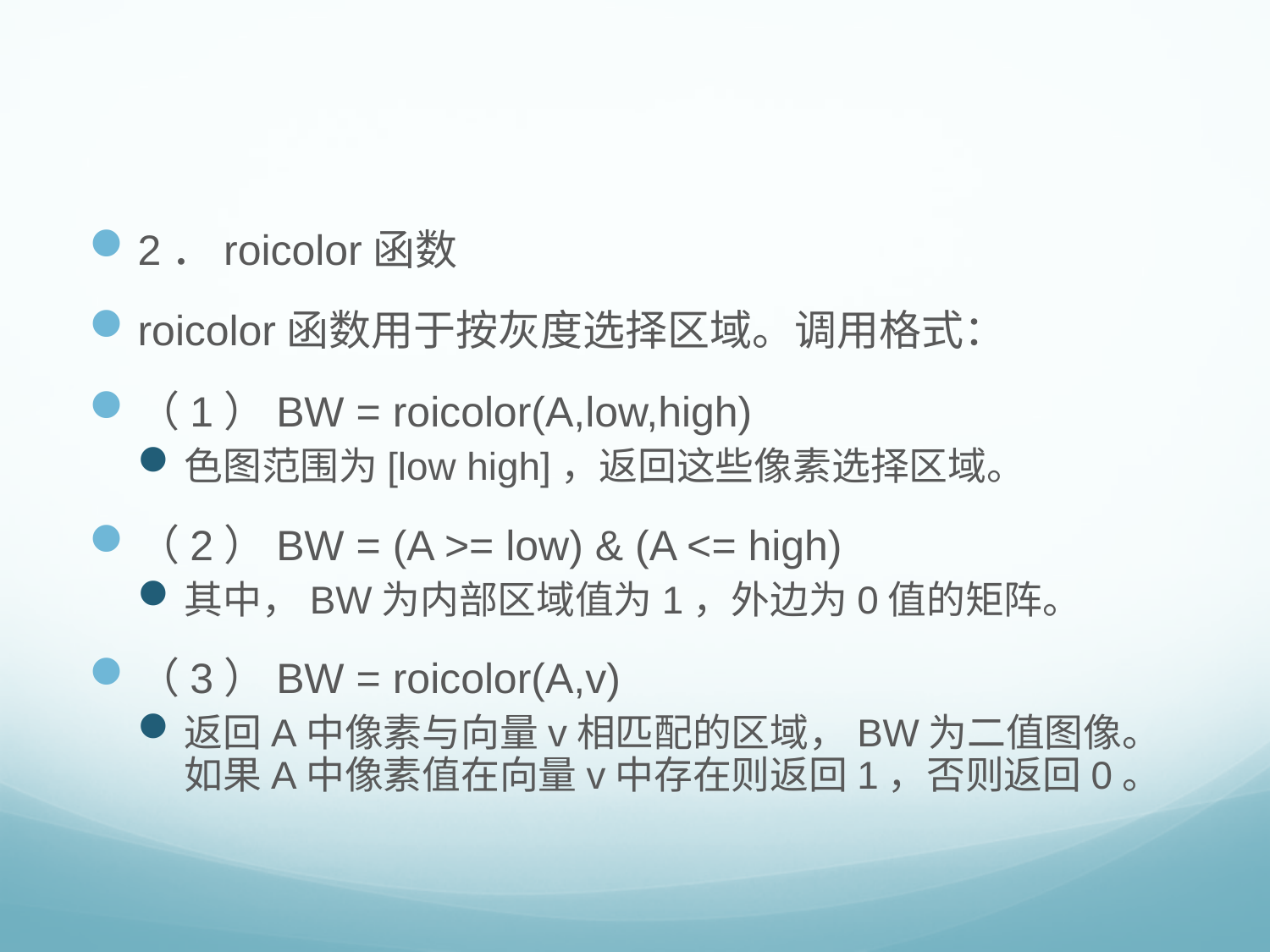

#
2．roicolor函数
roicolor函数用于按灰度选择区域。调用格式：
（1）BW = roicolor(A,low,high)
色图范围为[low high]，返回这些像素选择区域。
（2）BW = (A >= low) & (A <= high)
其中，BW为内部区域值为1，外边为0值的矩阵。
（3）BW = roicolor(A,v)
返回A中像素与向量v相匹配的区域，BW为二值图像。如果A中像素值在向量v中存在则返回1，否则返回0。